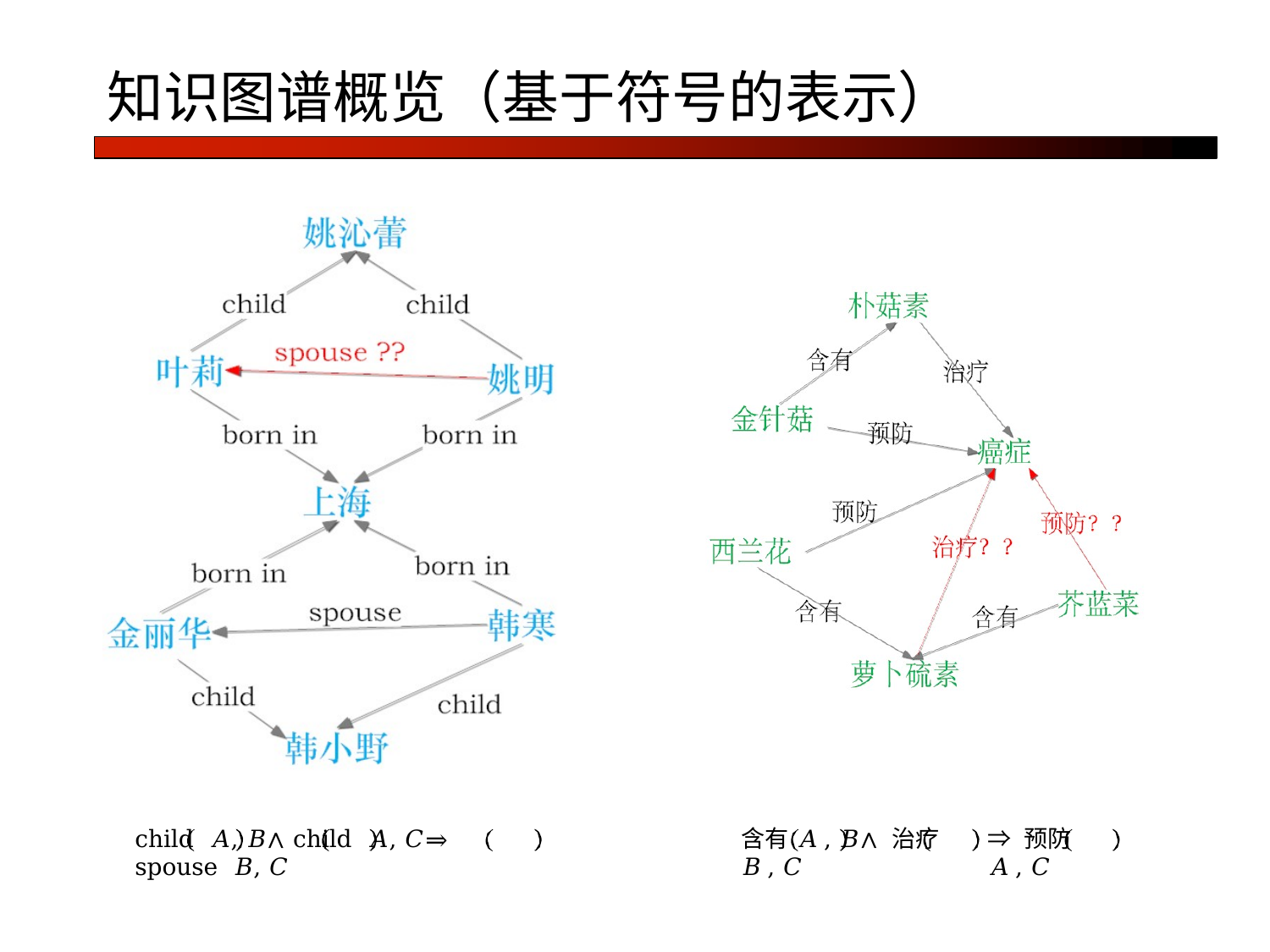

# 知识图谱概览（基于符号的表示）

child  𝐴, 𝐵∧ child  𝐴, 𝐶⇒ spouse  𝐵, 𝐶
含有 𝐴, 𝐵∧ 治疗 𝐵, 𝐶
⇒ 预防 𝐴, 𝐶